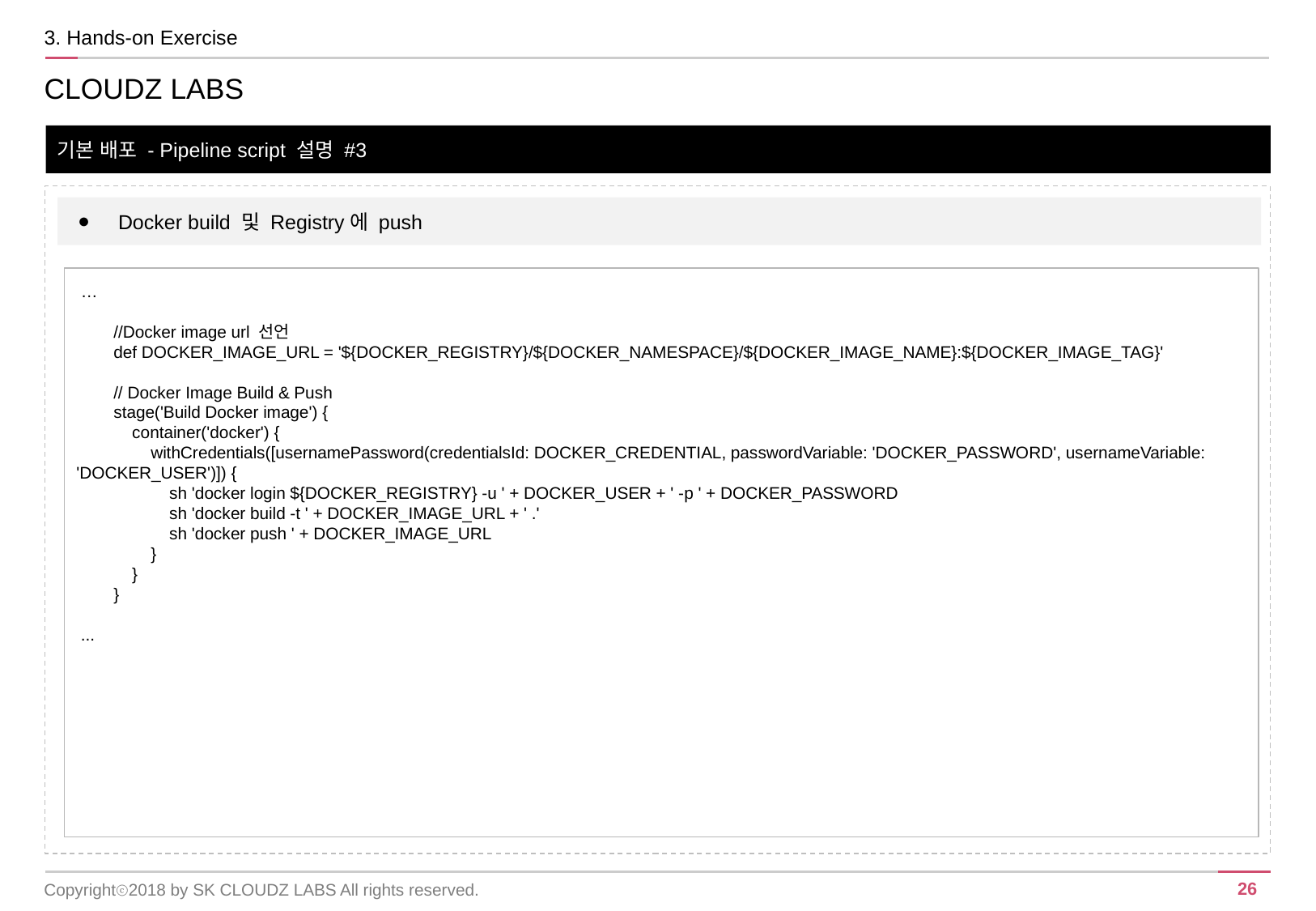

3. Hands-on Exercise

CLOUDZ LABS
기본 배포 - Pipeline script 설명 #3
Docker build 및 Registry에 push
 …

        //Docker image url 선언
        def DOCKER_IMAGE_URL = '${DOCKER_REGISTRY}/${DOCKER_NAMESPACE}/${DOCKER_IMAGE_NAME}:${DOCKER_IMAGE_TAG}'
        // Docker Image Build & Push
        stage('Build Docker image') {
            container('docker') {
                withCredentials([usernamePassword(credentialsId: DOCKER_CREDENTIAL, passwordVariable: 'DOCKER_PASSWORD', usernameVariable: 'DOCKER_USER')]) {
                    sh 'docker login ${DOCKER_REGISTRY} -u ' + DOCKER_USER + ' -p ' + DOCKER_PASSWORD
                    sh 'docker build -t ' + DOCKER_IMAGE_URL + ' .'
                    sh 'docker push ' + DOCKER_IMAGE_URL
                }
            }
        }

 ...
Copyrightⓒ2018 by SK CLOUDZ LABS All rights reserved.